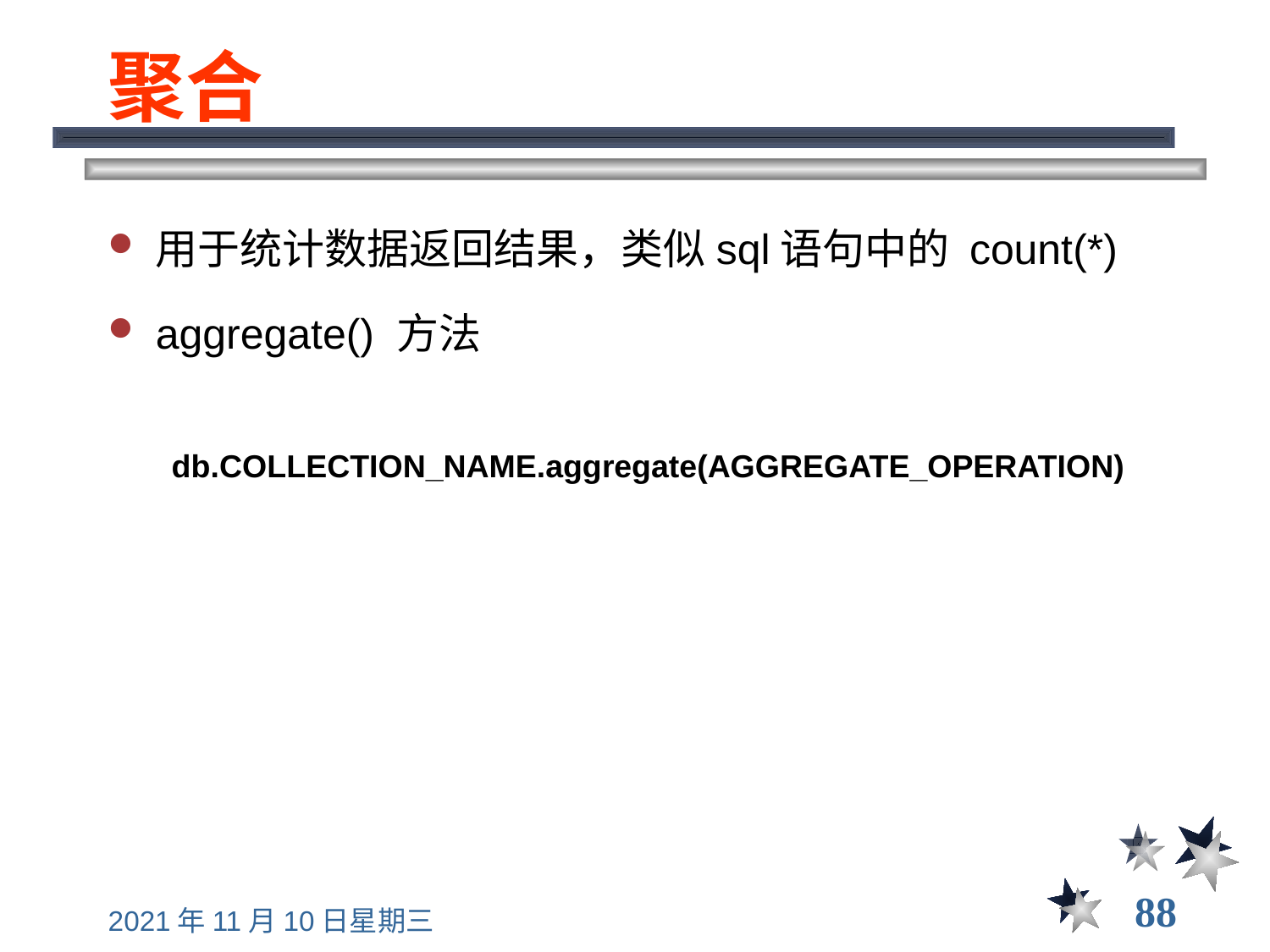

# 聚合
用于统计数据返回结果，类似sql语句中的 count(*)
aggregate() 方法

db.COLLECTION_NAME.aggregate(AGGREGATE_OPERATION)

88
2021年11月10日星期三
大数据管理----前言